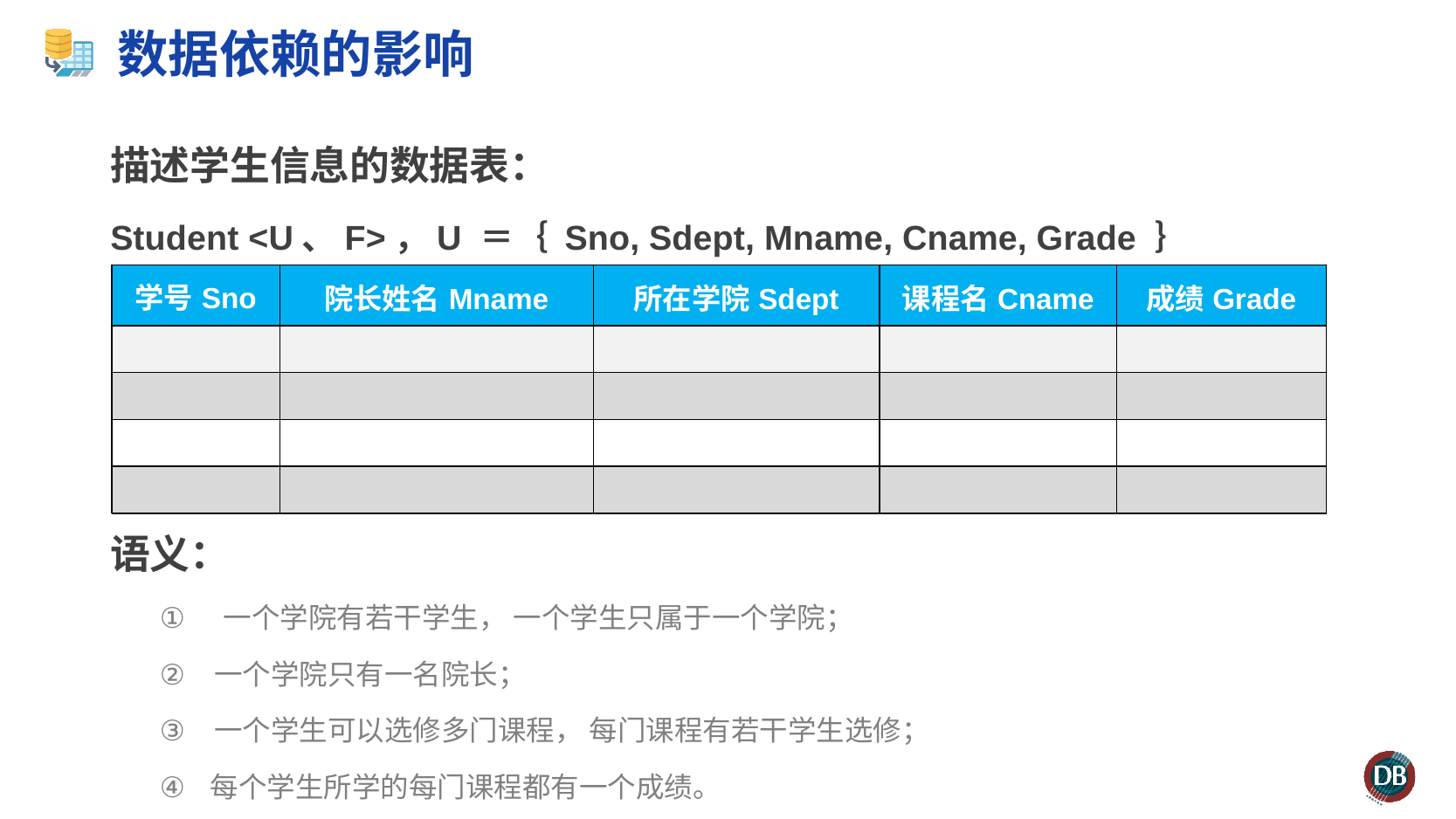

# 数据依赖的影响
描述学生信息的数据表：
Student <U、F>，U ＝｛ Sno, Sdept, Mname, Cname, Grade ｝

语义：
 一个学院有若干学生， 一个学生只属于一个学院；
一个学院只有一名院长；
一个学生可以选修多门课程， 每门课程有若干学生选修；
每个学生所学的每门课程都有一个成绩。
| 学号Sno | 院长姓名Mname | 所在学院Sdept | 课程名Cname | 成绩Grade |
| --- | --- | --- | --- | --- |
|  |  |  |  |  |
|  |  |  |  |  |
|  |  |  |  |  |
|  |  |  |  |  |